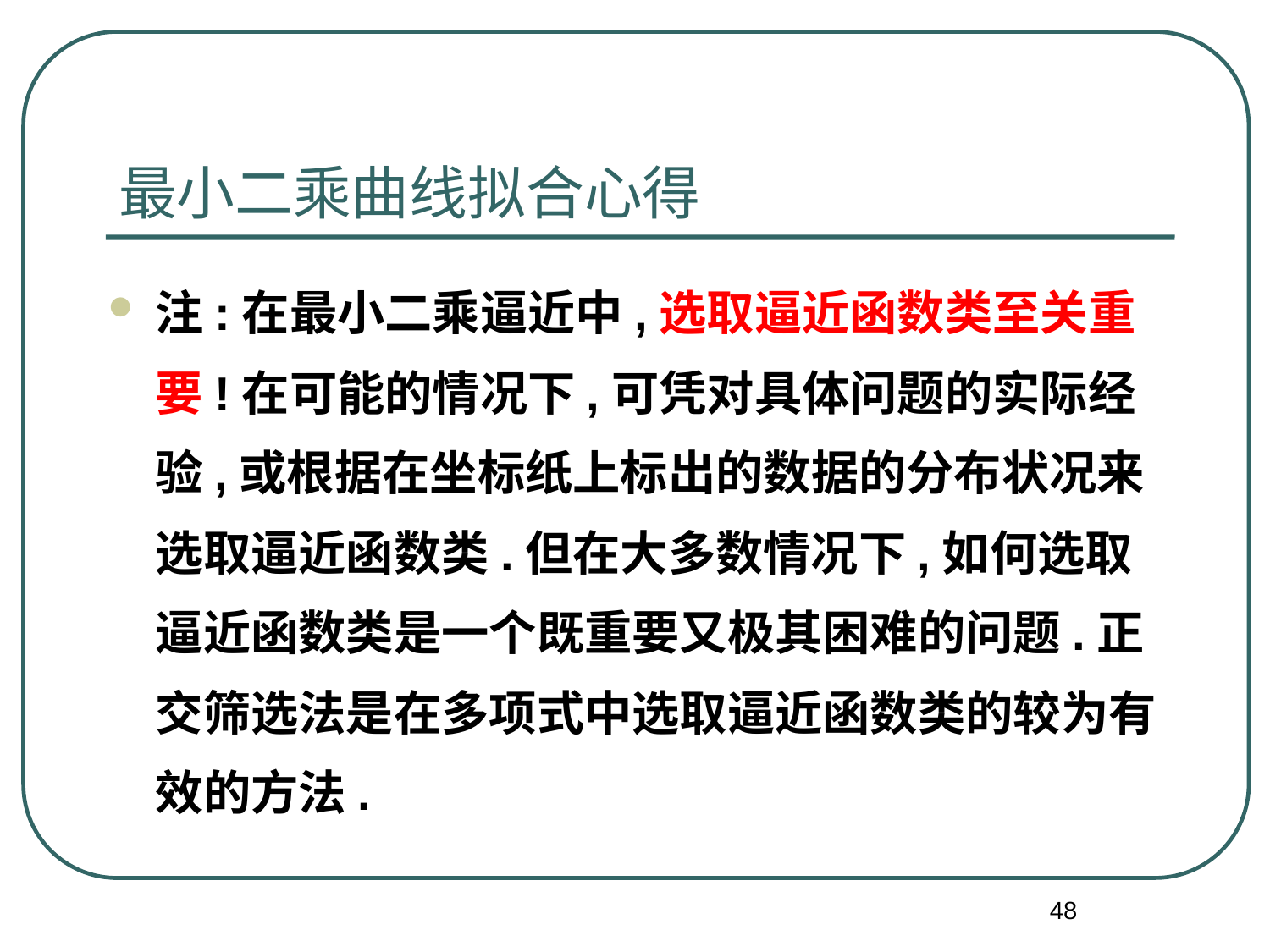

# 最小二乘曲线拟合心得
注:在最小二乘逼近中,选取逼近函数类至关重要!在可能的情况下,可凭对具体问题的实际经验,或根据在坐标纸上标出的数据的分布状况来选取逼近函数类.但在大多数情况下,如何选取逼近函数类是一个既重要又极其困难的问题.正交筛选法是在多项式中选取逼近函数类的较为有效的方法.
48